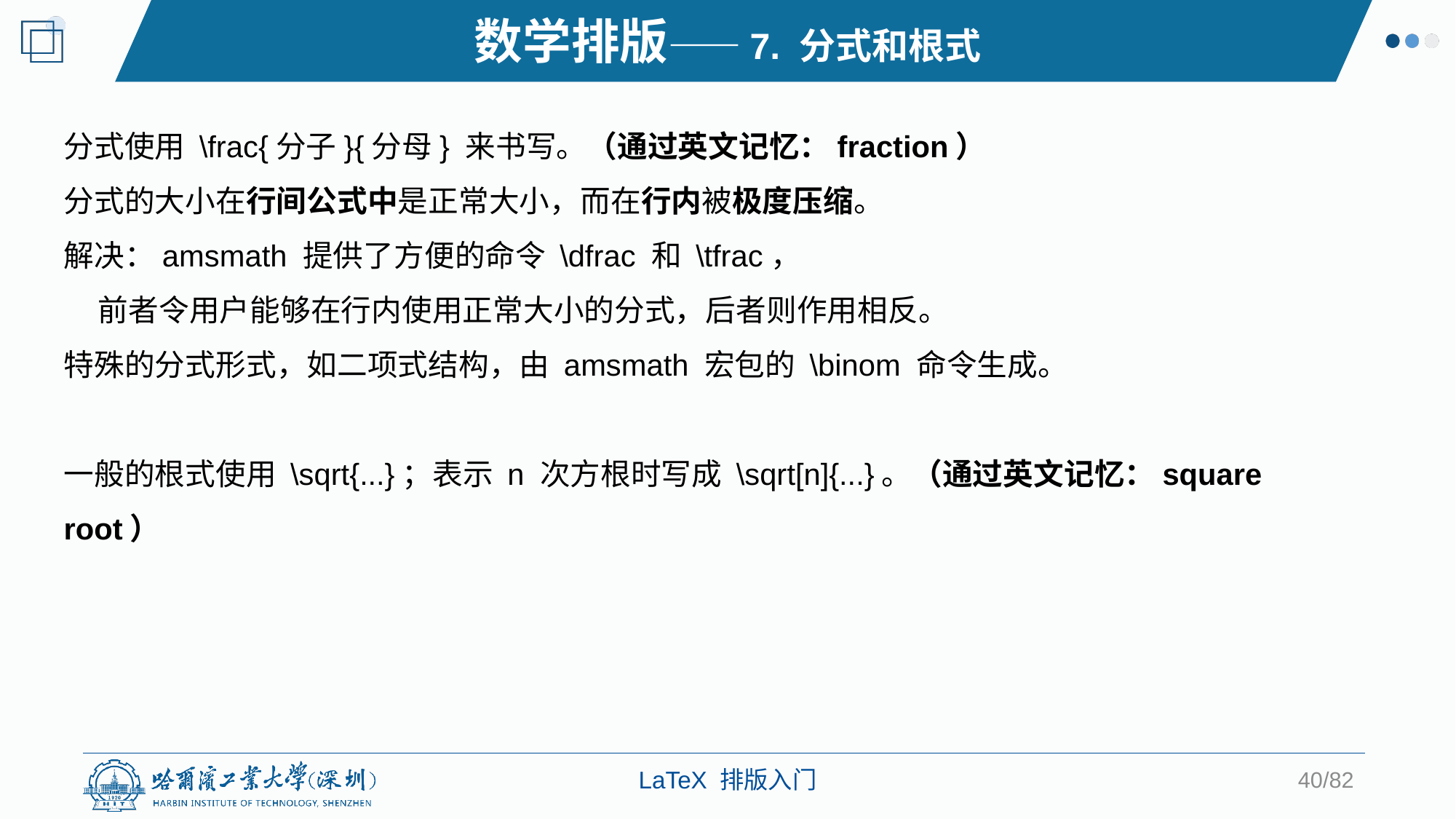

数学排版——7. 分式和根式
分式使用 \frac{分子}{分母} 来书写。（通过英文记忆：fraction）
分式的大小在行间公式中是正常大小，而在行内被极度压缩。
解决：amsmath 提供了方便的命令 \dfrac 和 \tfrac，
    前者令用户能够在行内使用正常大小的分式，后者则作用相反。
特殊的分式形式，如二项式结构，由 amsmath 宏包的 \binom 命令生成。

一般的根式使用 \sqrt{...}；表示 n 次方根时写成 \sqrt[n]{...}。（通过英文记忆：square root）
40/82